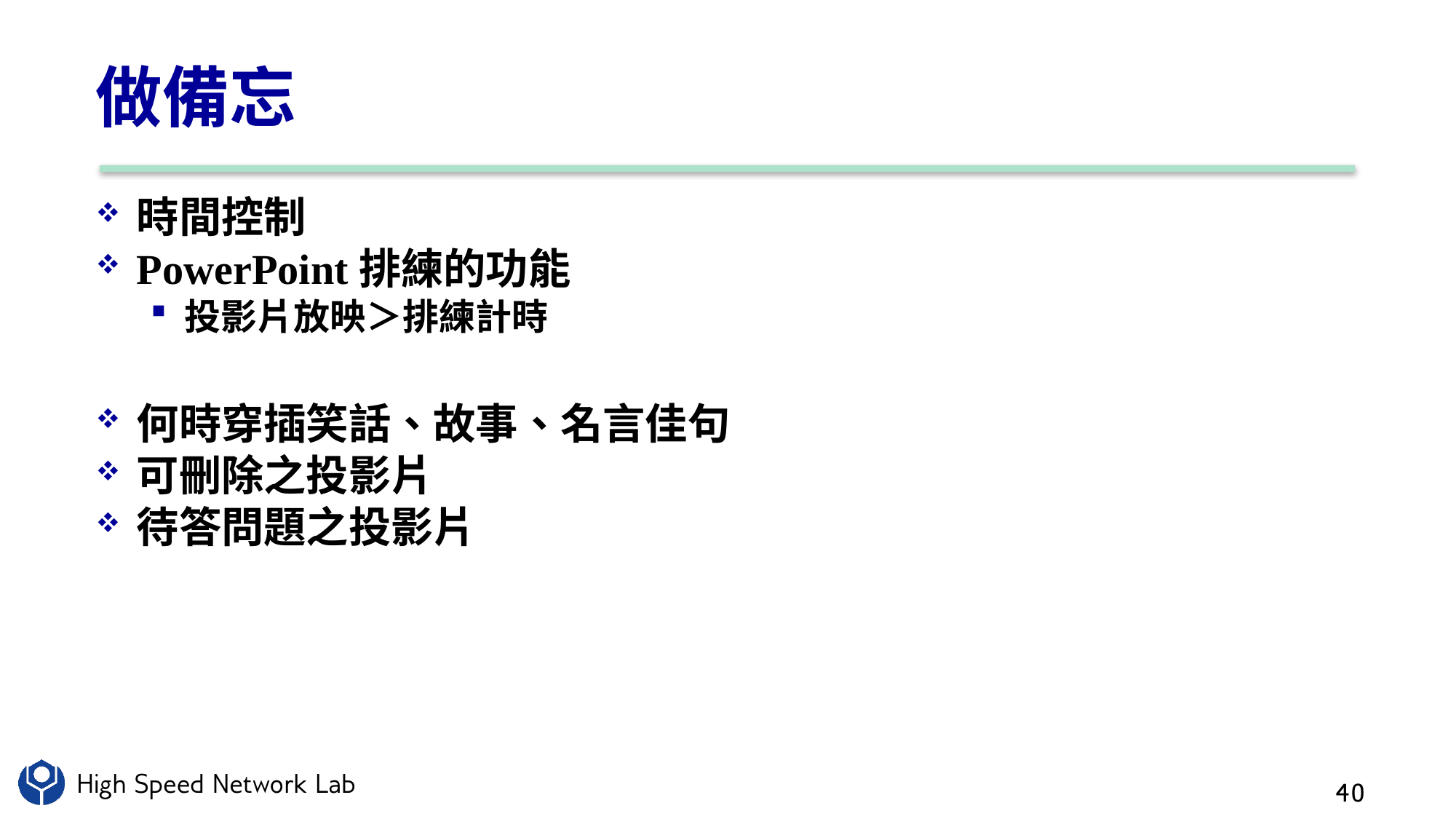

# 做備忘
時間控制
PowerPoint排練的功能
投影片放映＞排練計時

何時穿插笑話、故事、名言佳句
可刪除之投影片
待答問題之投影片
40